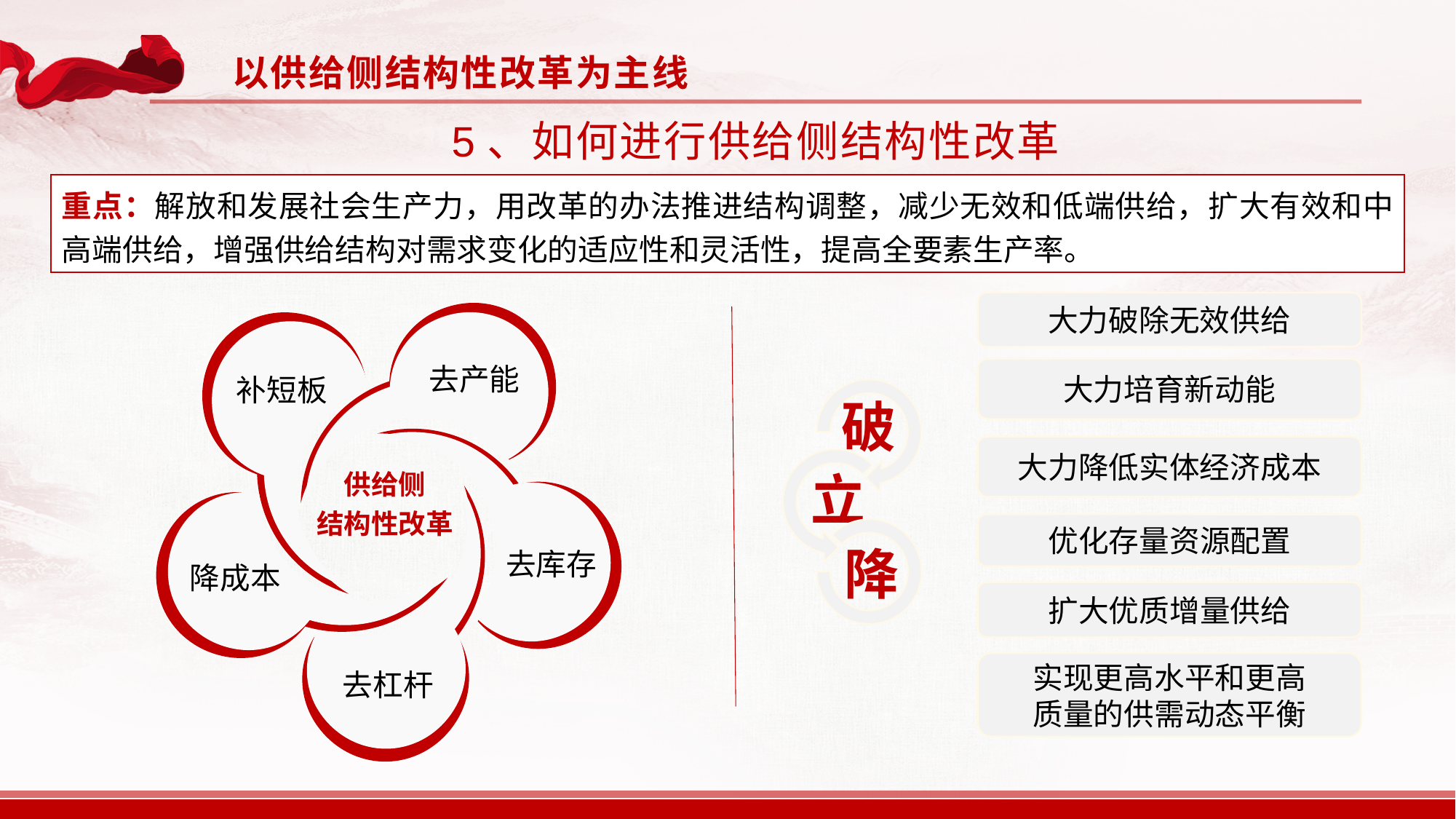

以供给侧结构性改革为主线
5、如何进行供给侧结构性改革
重点：解放和发展社会生产力，用改革的办法推进结构调整，减少无效和低端供给，扩大有效和中高端供给，增强供给结构对需求变化的适应性和灵活性，提高全要素生产率。
大力破除无效供给

去产能
补短板
去库存
降成本
去杠杆
大力培育新动能

破

立

降
大力降低实体经济成本
供给侧
结构性改革
优化存量资源配置
扩大优质增量供给
实现更高水平和更高
质量的供需动态平衡